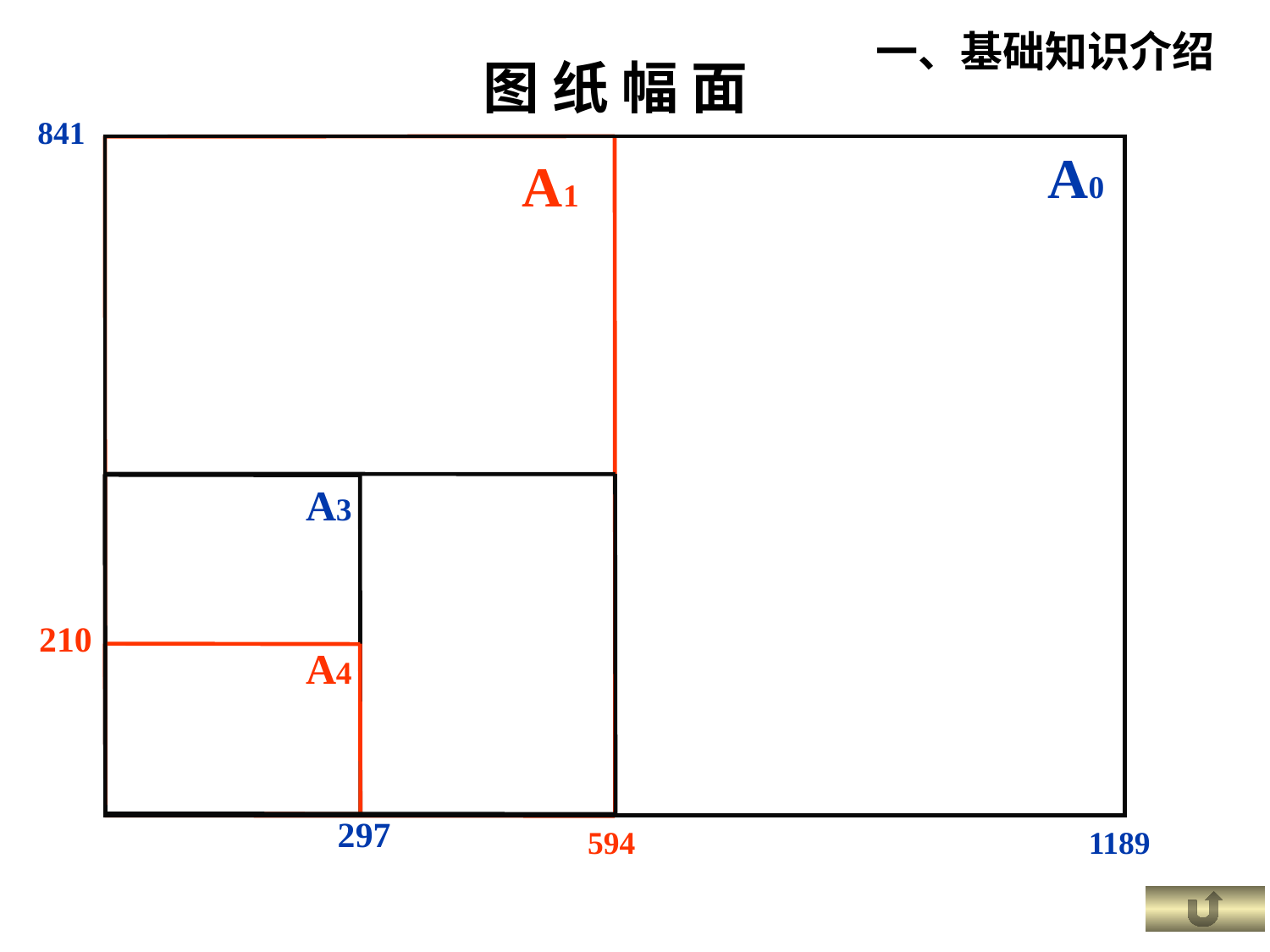

一、基础知识介绍
图 纸 幅 面
841

A0
1189

A1
594
420

A2
A3

297
210
A4